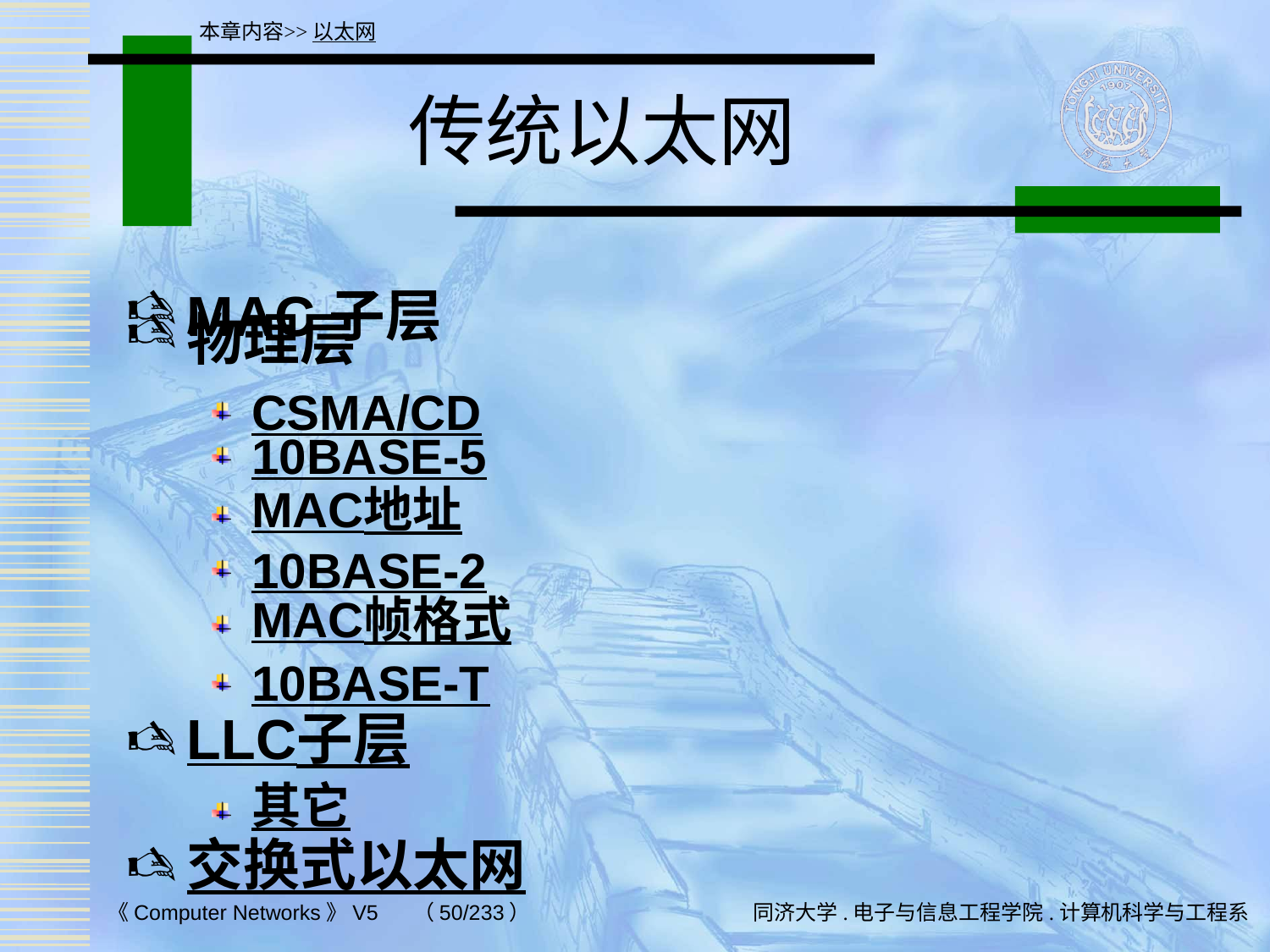

本章内容>>以太网
# 传统以太网
物理层
10BASE-5
10BASE-2
10BASE-T
其它
MAC子层
CSMA/CD
MAC地址
MAC帧格式
LLC子层
交换式以太网